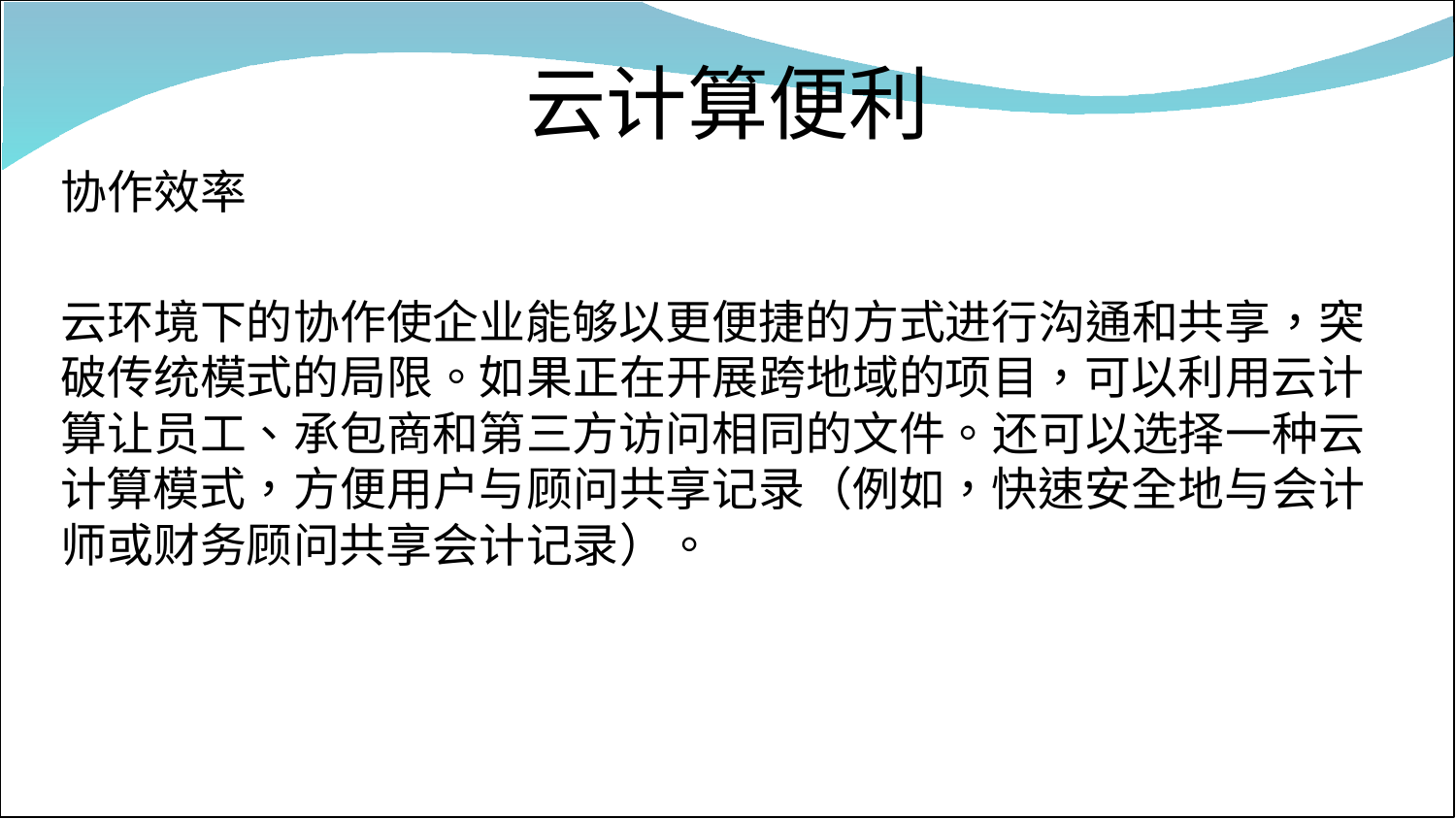

# 云计算便利
协作效率

云环境下的协作使企业能够以更便捷的方式进行沟通和共享，突破传统模式的局限。如果正在开展跨地域的项目，可以利用云计算让员工、承包商和第三方访问相同的文件。还可以选择一种云计算模式，方便用户与顾问共享记录（例如，快速安全地与会计师或财务顾问共享会计记录）。